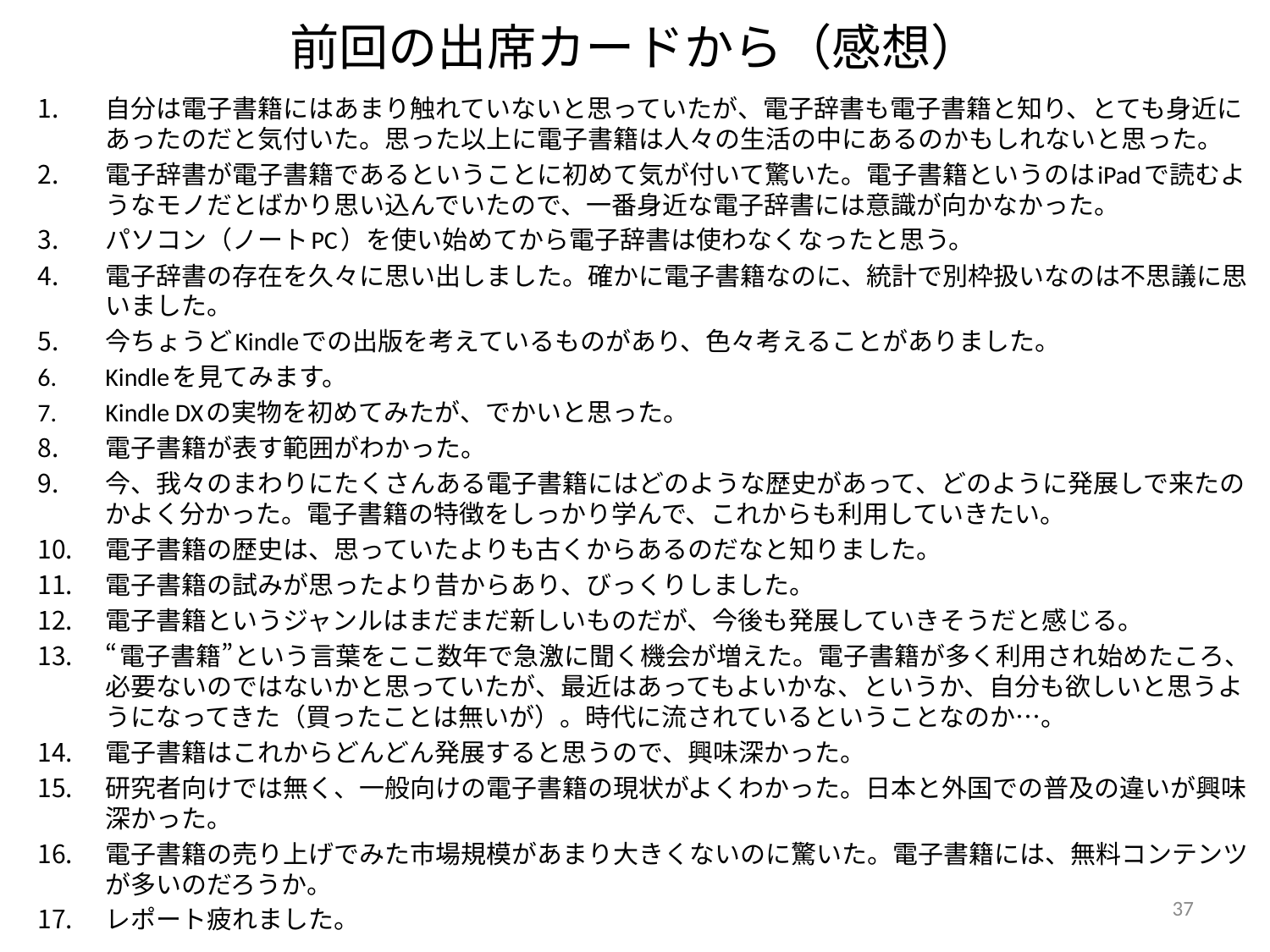

# 前回の出席カードから（感想）
自分は電子書籍にはあまり触れていないと思っていたが、電子辞書も電子書籍と知り、とても身近にあったのだと気付いた。思った以上に電子書籍は人々の生活の中にあるのかもしれないと思った。
電子辞書が電子書籍であるということに初めて気が付いて驚いた。電子書籍というのはiPadで読むようなモノだとばかり思い込んでいたので、一番身近な電子辞書には意識が向かなかった。
パソコン（ノートPC）を使い始めてから電子辞書は使わなくなったと思う。
電子辞書の存在を久々に思い出しました。確かに電子書籍なのに、統計で別枠扱いなのは不思議に思いました。
今ちょうどKindleでの出版を考えているものがあり、色々考えることがありました。
Kindleを見てみます。
Kindle DXの実物を初めてみたが、でかいと思った。
電子書籍が表す範囲がわかった。
今、我々のまわりにたくさんある電子書籍にはどのような歴史があって、どのように発展しで来たのかよく分かった。電子書籍の特徴をしっかり学んで、これからも利用していきたい。
電子書籍の歴史は、思っていたよりも古くからあるのだなと知りました。
電子書籍の試みが思ったより昔からあり、びっくりしました。
電子書籍というジャンルはまだまだ新しいものだが、今後も発展していきそうだと感じる。
“電子書籍”という言葉をここ数年で急激に聞く機会が増えた。電子書籍が多く利用され始めたころ、必要ないのではないかと思っていたが、最近はあってもよいかな、というか、自分も欲しいと思うようになってきた（買ったことは無いが）。時代に流されているということなのか…。
電子書籍はこれからどんどん発展すると思うので、興味深かった。
研究者向けでは無く、一般向けの電子書籍の現状がよくわかった。日本と外国での普及の違いが興味深かった。
電子書籍の売り上げでみた市場規模があまり大きくないのに驚いた。電子書籍には、無料コンテンツが多いのだろうか。
レポート疲れました。

37